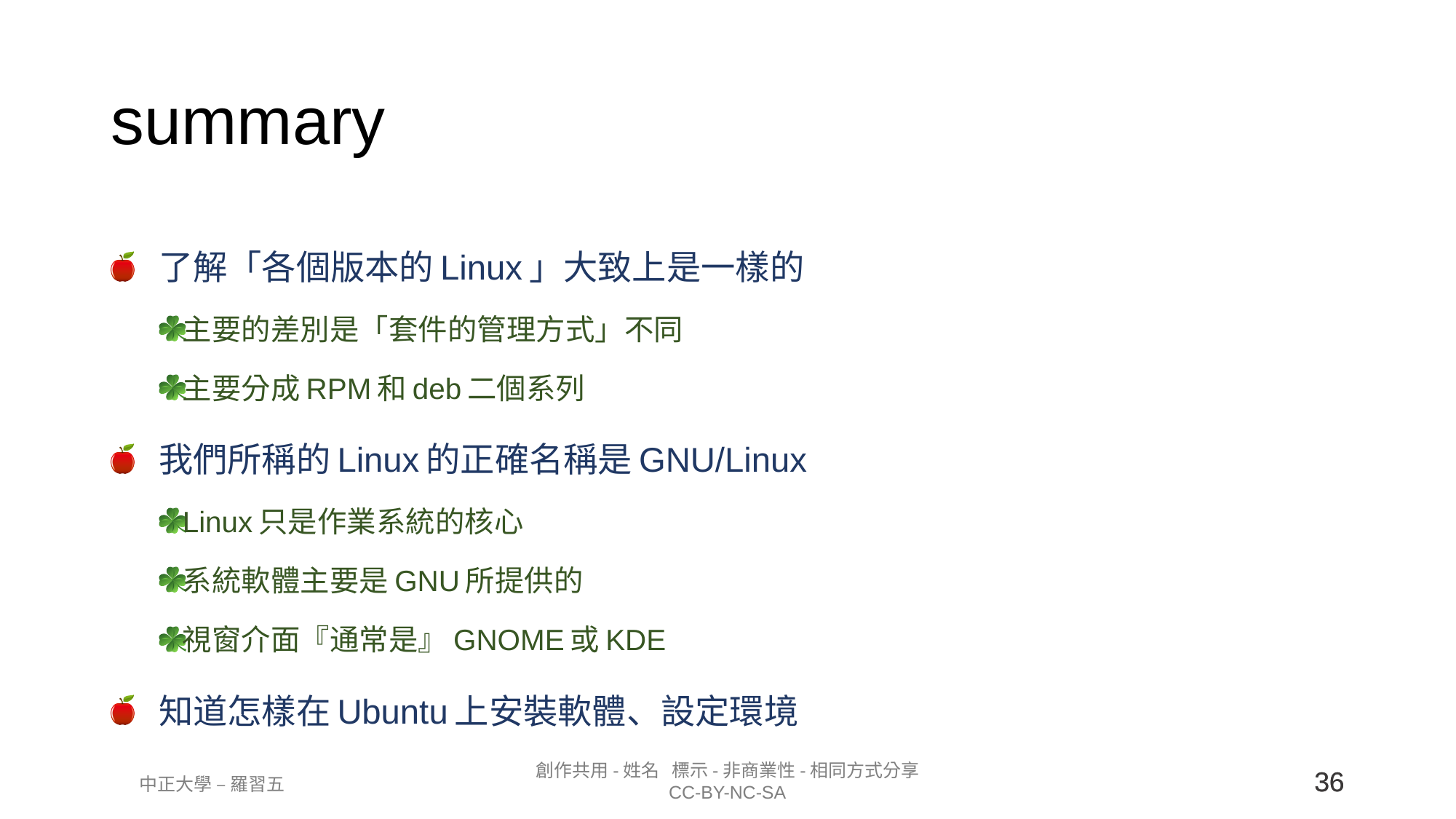

# summary
了解「各個版本的Linux」大致上是一樣的
主要的差別是「套件的管理方式」不同
主要分成RPM和deb二個系列
我們所稱的Linux的正確名稱是GNU/Linux
Linux只是作業系統的核心
系統軟體主要是GNU所提供的
視窗介面『通常是』GNOME或KDE
知道怎樣在Ubuntu上安裝軟體、設定環境